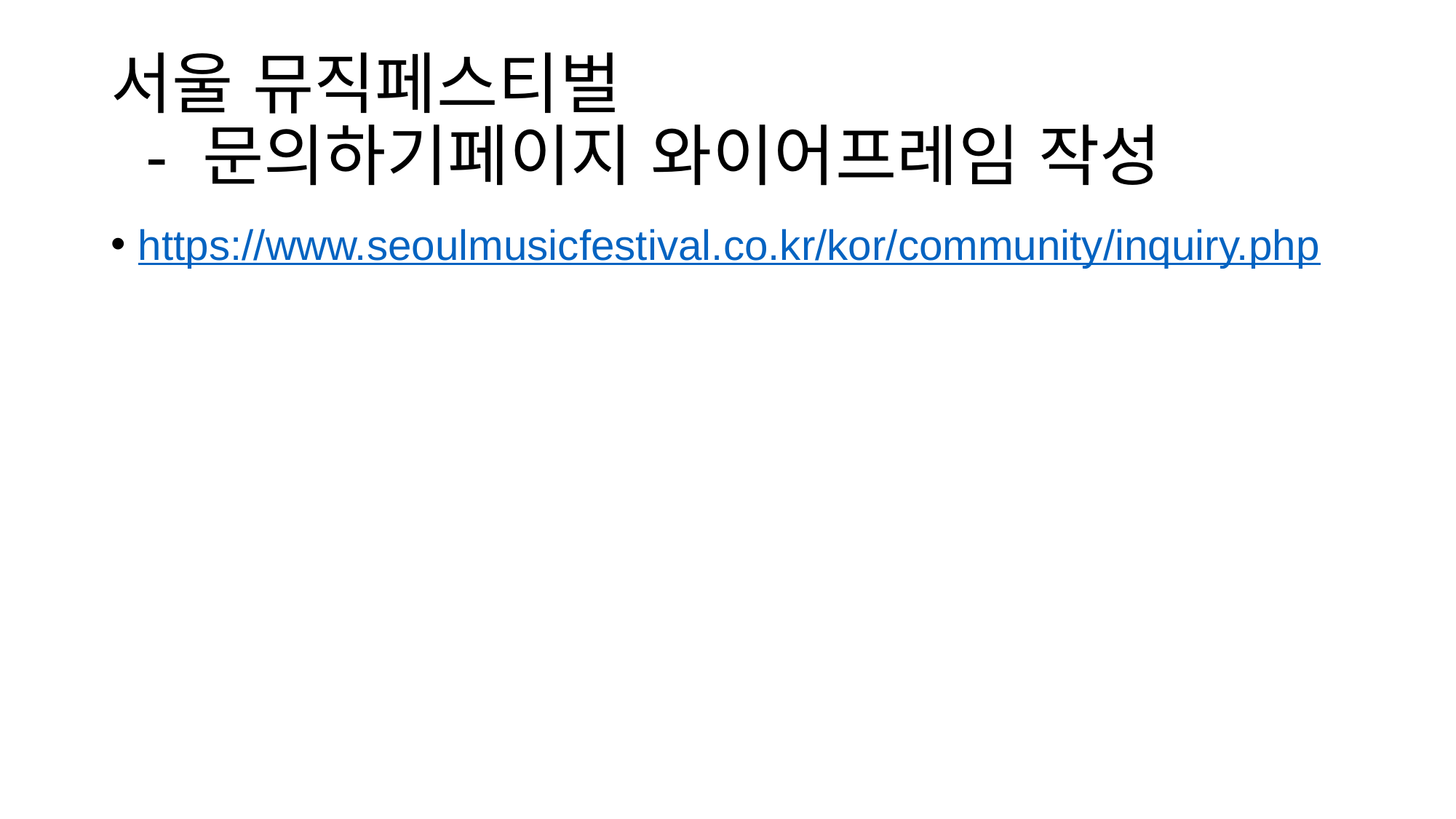

# 서울 뮤직페스티벌 - 문의하기페이지 와이어프레임 작성
https://www.seoulmusicfestival.co.kr/kor/community/inquiry.php